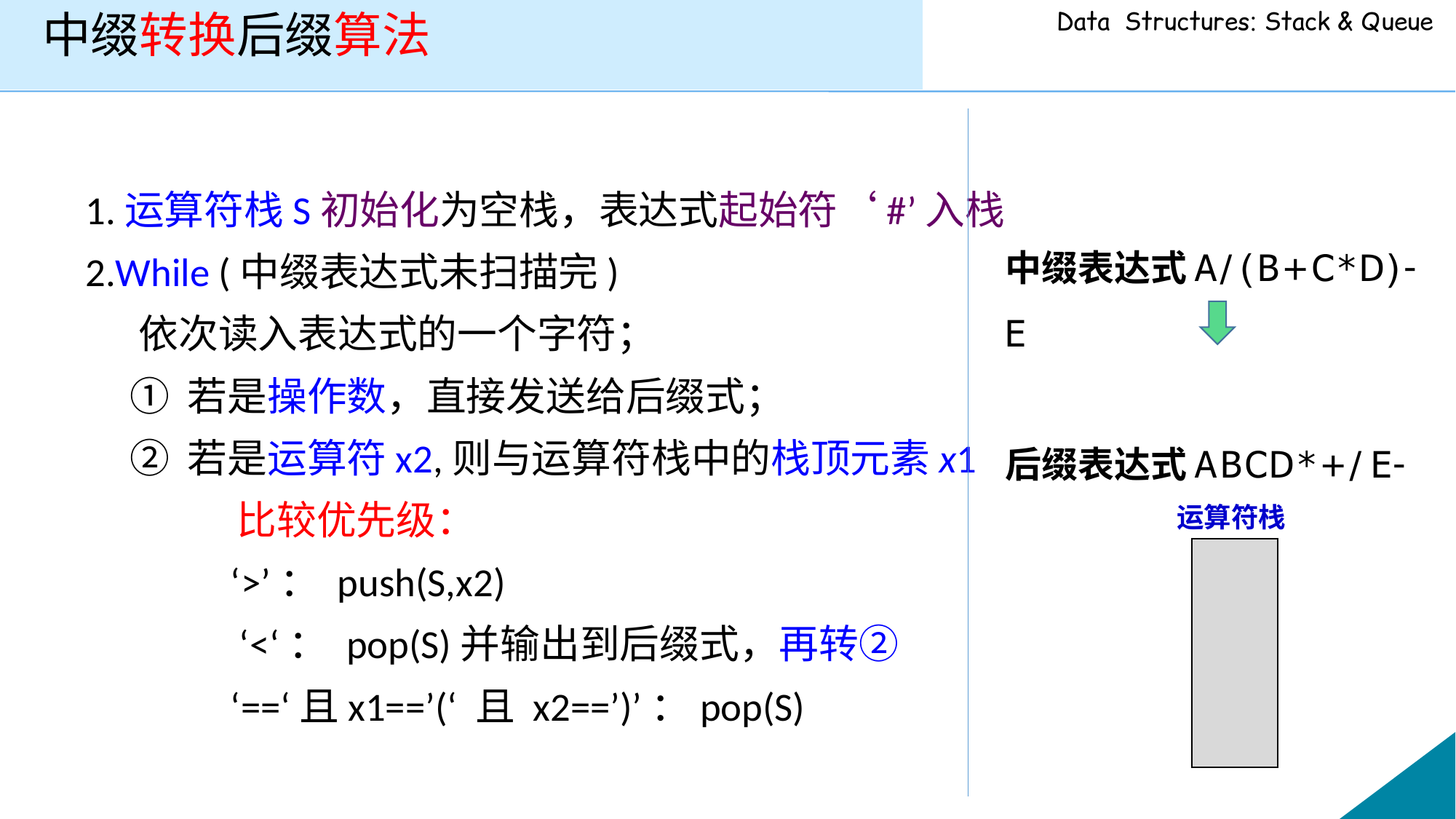

# 中缀转换后缀算法

1.运算符栈S初始化为空栈，表达式起始符‘#’入栈
2.While (中缀表达式未扫描完)
     依次读入表达式的一个字符；
     ① 若是操作数，直接发送给后缀式；
     ② 若是运算符x2,则与运算符栈中的栈顶元素x1
                比较优先级：
                ‘>’： push(S,x2)
                 ‘<‘： pop(S)并输出到后缀式，再转②
                ‘==‘且x1==’(‘ 且 x2==’)’：pop(S)
中缀表达式A/(B+C*D)-E

后缀表达式ABCD*+/E-

运算符栈